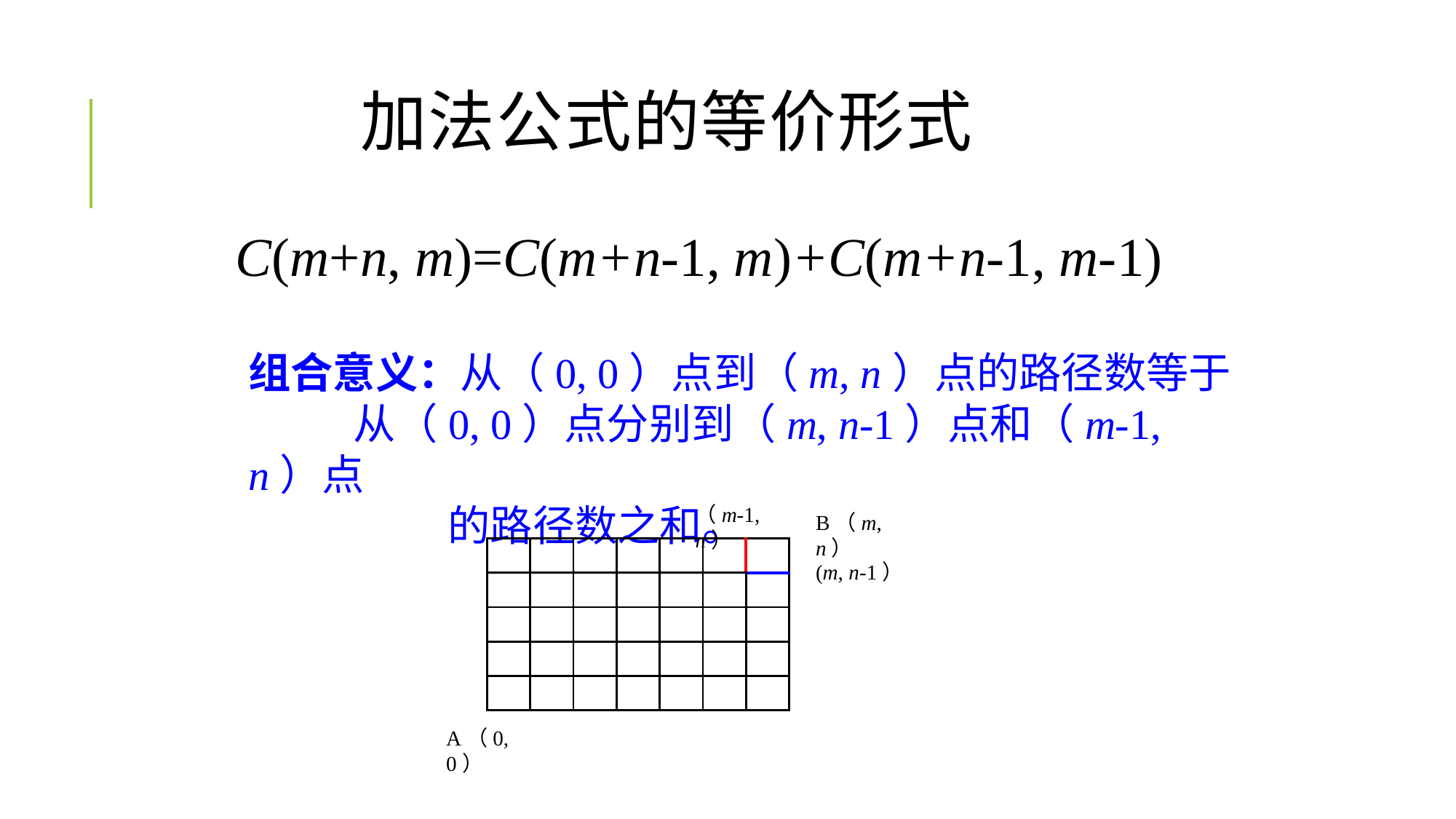

# 加法公式的等价形式
C(m+n, m)=C(m+n-1, m)+C(m+n-1, m-1)
组合意义：从（0, 0）点到（m, n）点的路径数等于
          从（0, 0）点分别到（m, n-1）点和（m-1, n）点
                    的路径数之和。
（m-1, n）
B（m, n）
|  |  |  |  |  |  |  |
| --- | --- | --- | --- | --- | --- | --- |
|  |  |  |  |  |  |  |
|  |  |  |  |  |  |  |
|  |  |  |  |  |  |  |
|  |  |  |  |  |  |  |
(m, n-1）
A（0, 0）